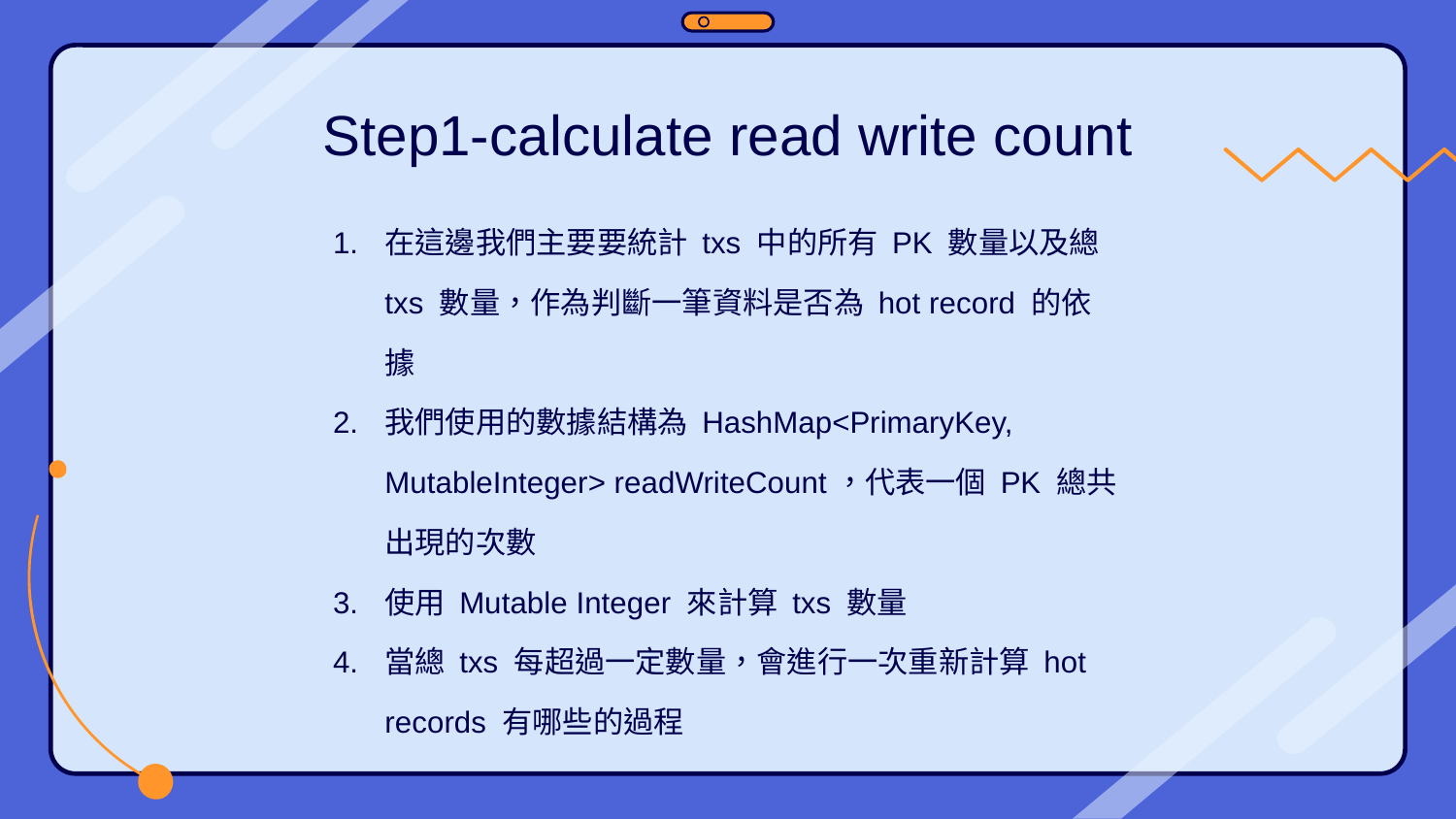

# Step1-calculate read write count
在這邊我們主要要統計 txs 中的所有 PK 數量以及總 txs 數量，作為判斷一筆資料是否為 hot record 的依據
我們使用的數據結構為 HashMap<PrimaryKey, MutableInteger> readWriteCount，代表一個 PK 總共出現的次數
使用 Mutable Integer 來計算 txs 數量
當總 txs 每超過一定數量，會進行一次重新計算 hot records 有哪些的過程